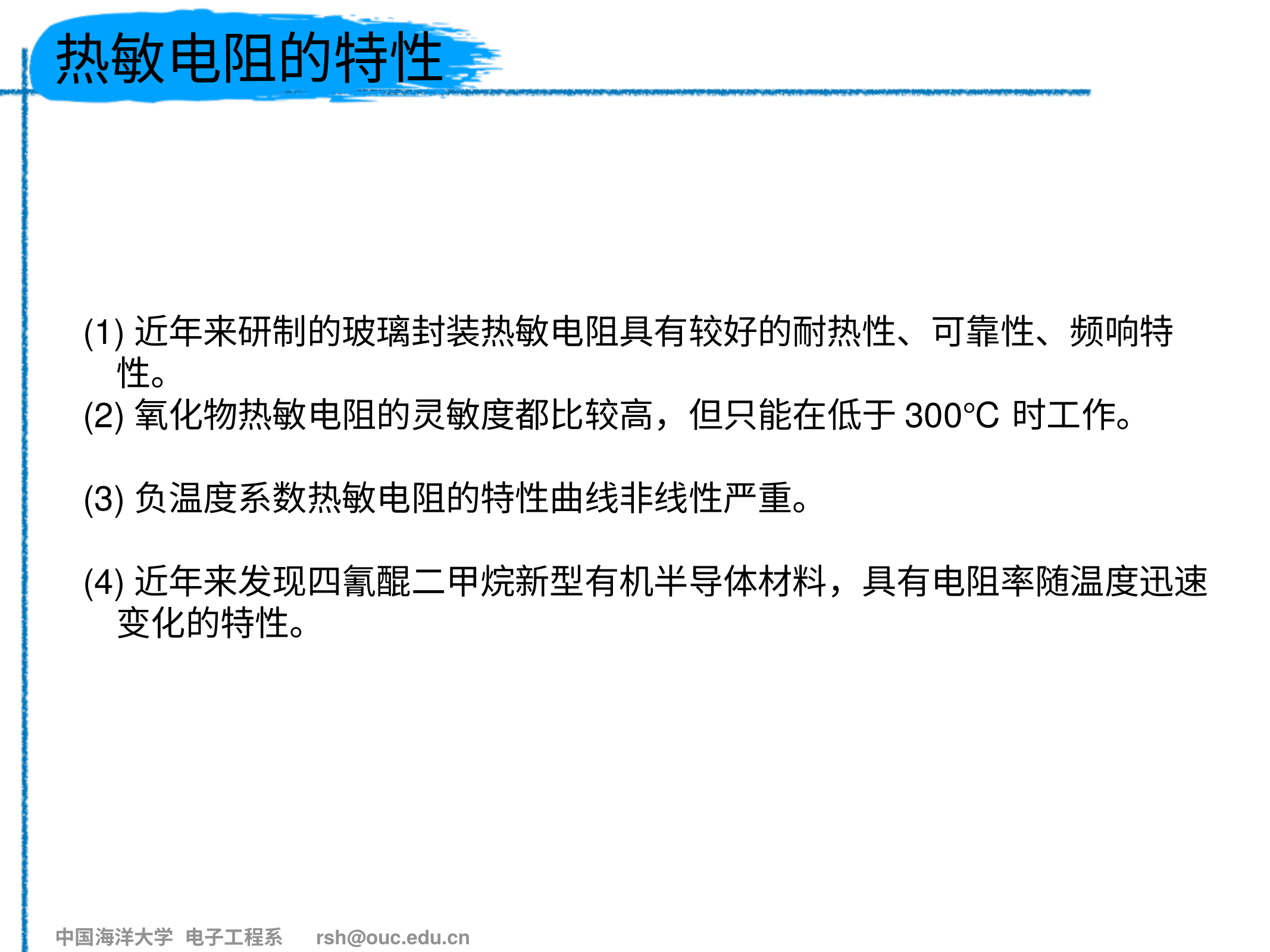

# 热敏电阻的特性
(1)近年来研制的玻璃封装热敏电阻具有较好的耐热性、可靠性、频响特性。
(2)氧化物热敏电阻的灵敏度都比较高，但只能在低于300℃时工作。

(3)负温度系数热敏电阻的特性曲线非线性严重。

(4)近年来发现四氰醌二甲烷新型有机半导体材料，具有电阻率随温度迅速变化的特性。